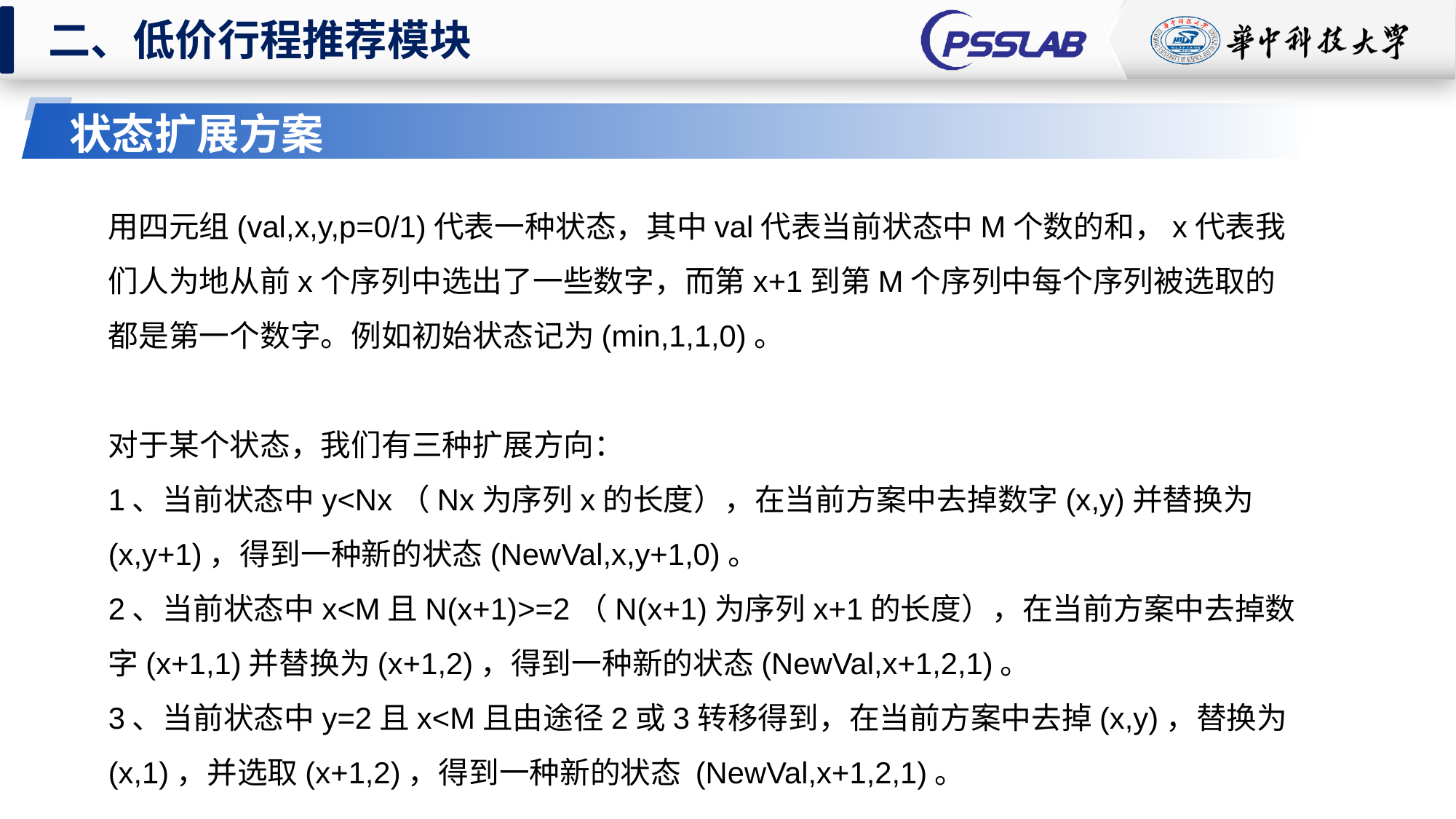

二、低价行程推荐模块

状态扩展方案
用四元组(val,x,y,p=0/1)代表一种状态，其中val代表当前状态中M个数的和，x代表我们人为地从前x个序列中选出了一些数字，而第x+1到第M个序列中每个序列被选取的都是第一个数字。例如初始状态记为(min,1,1,0)。

对于某个状态，我们有三种扩展方向：
1、当前状态中y<Nx（Nx为序列x的长度），在当前方案中去掉数字(x,y)并替换为 (x,y+1)，得到一种新的状态(NewVal,x,y+1,0)。
2、当前状态中x<M且N(x+1)>=2（N(x+1)为序列x+1的长度），在当前方案中去掉数字(x+1,1)并替换为(x+1,2)，得到一种新的状态(NewVal,x+1,2,1)。
3、当前状态中y=2且x<M且由途径2或3转移得到，在当前方案中去掉(x,y)，替换为(x,1)，并选取(x+1,2)，得到一种新的状态 (NewVal,x+1,2,1)。